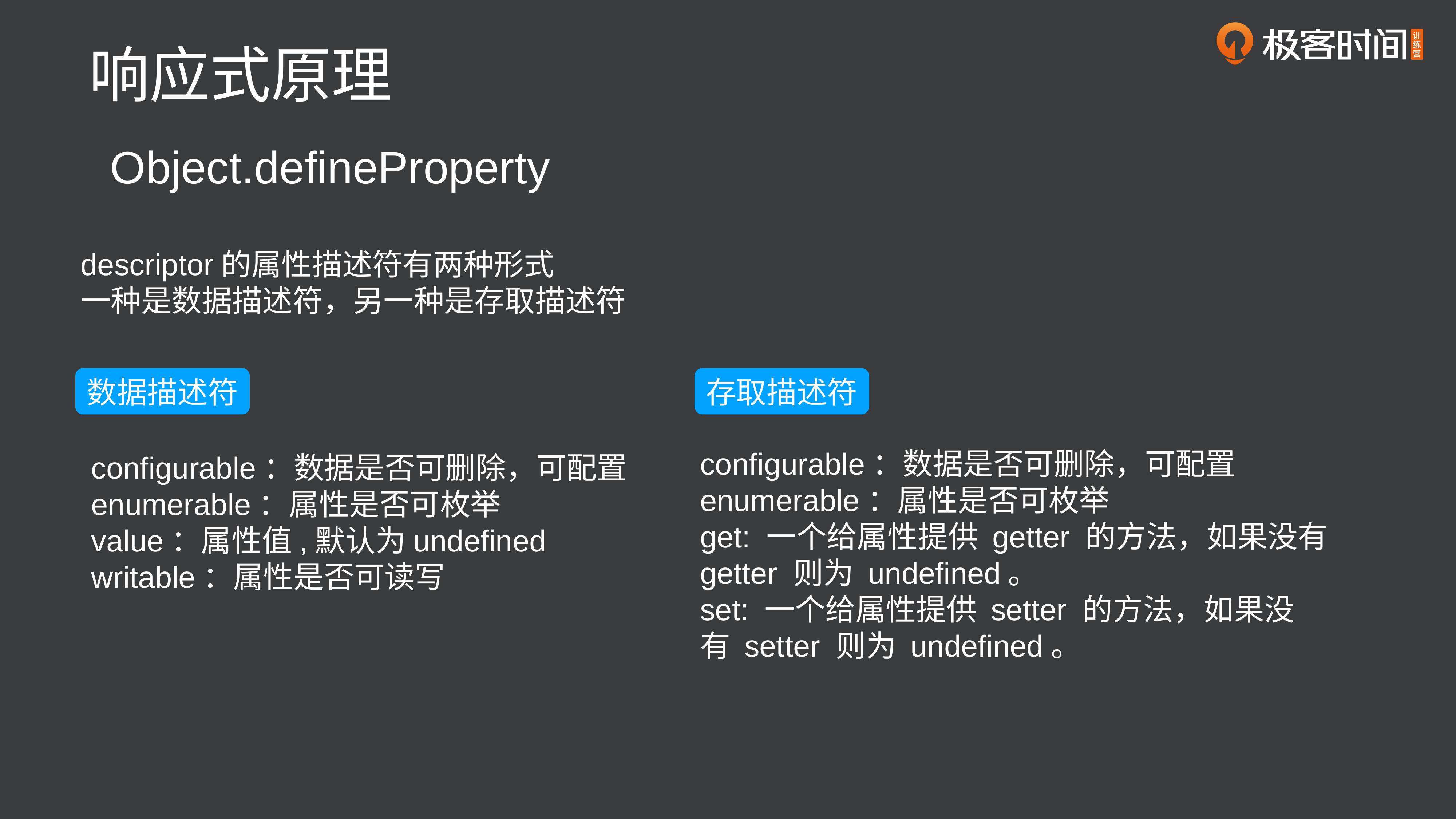

响应式原理

Object.defineProperty
descriptor的属性描述符有两种形式
一种是数据描述符，另一种是存取描述符
存取描述符
数据描述符
configurable：数据是否可删除，可配置
enumerable：属性是否可枚举
get: 一个给属性提供 getter 的方法，如果没有 getter 则为 undefined。
set: 一个给属性提供 setter 的方法，如果没有 setter 则为 undefined。
configurable：数据是否可删除，可配置
enumerable：属性是否可枚举
value：属性值,默认为undefined
writable：属性是否可读写